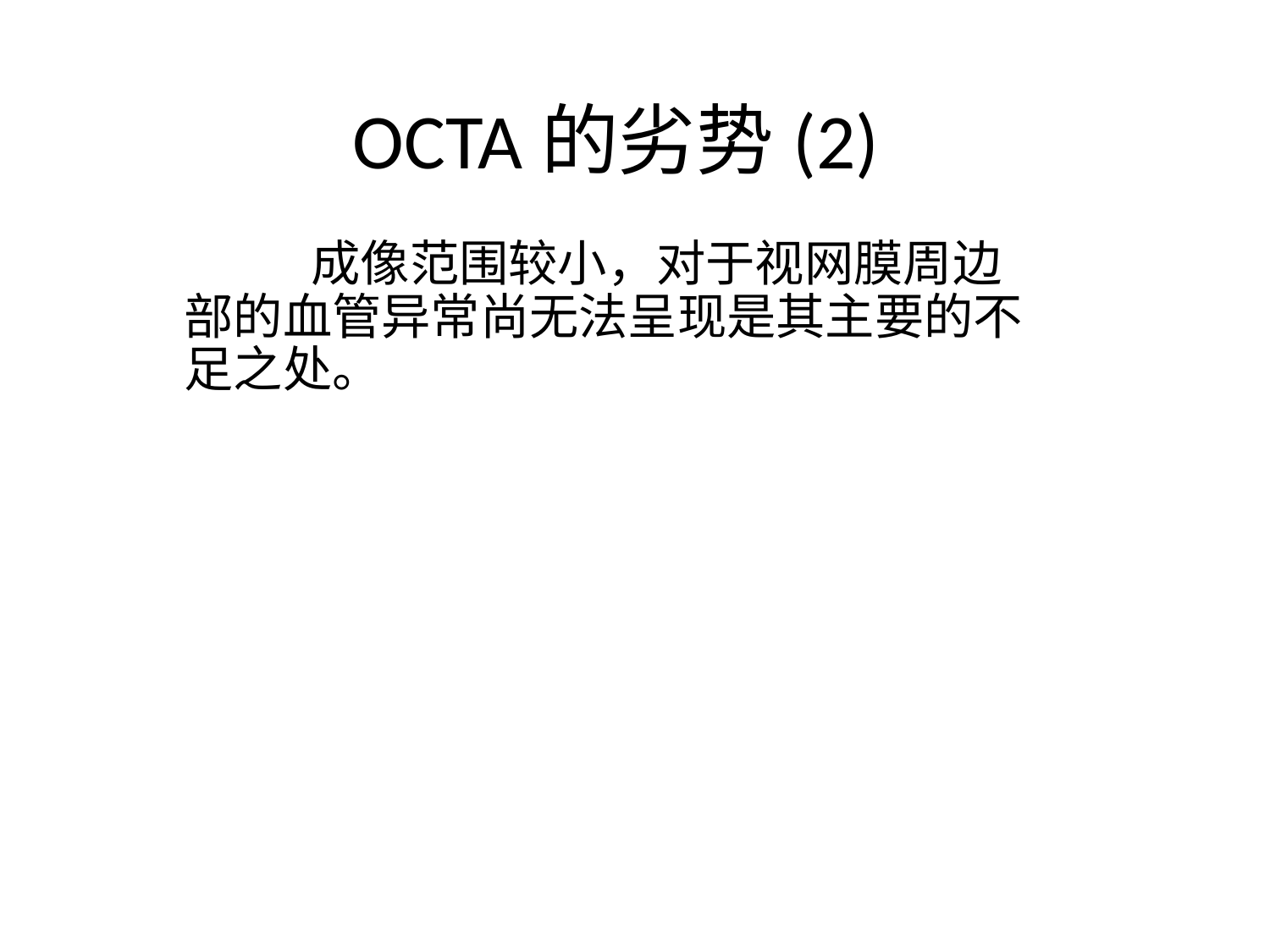

# OCTA的劣势(2)
	成像范围较小，对于视网膜周边部的血管异常尚无法呈现是其主要的不足之处。